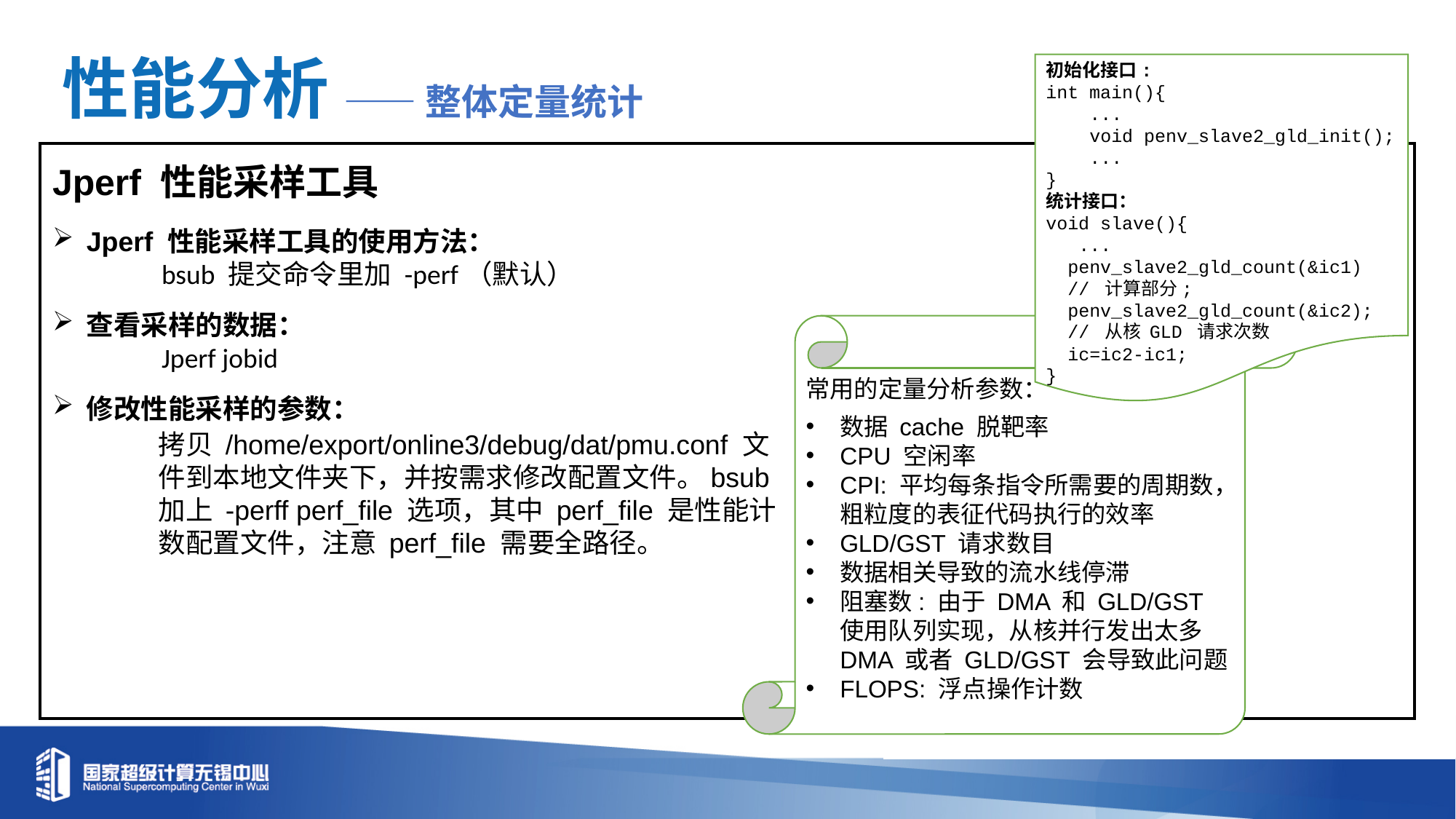

性能分析

初始化接口:
int main(){
    ...
    void penv_slave2_gld_init();
    ...
}
统计接口：
void slave(){
   ...
  penv_slave2_gld_count(&ic1)
  // 计算部分;
  penv_slave2_gld_count(&ic2);
  // 从核 GLD 请求次数
  ic=ic2-ic1;
}

——整体定量统计

Jperf 性能采样工具
Jperf 性能采样工具的使用方法：
	bsub 提交命令里加 -perf（默认）
查看采样的数据：
	Jperf jobid
修改性能采样的参数：
常用的定量分析参数：
数据 cache 脱靶率
CPU 空闲率
CPI: 平均每条指令所需要的周期数，粗粒度的表征代码执行的效率
GLD/GST 请求数目
数据相关导致的流水线停滞
阻塞数: 由于 DMA 和 GLD/GST 使用队列实现，从核并行发出太多 DMA 或者 GLD/GST 会导致此问题
FLOPS: 浮点操作计数
拷贝 /home/export/online3/debug/dat/pmu.conf 文件到本地文件夹下，并按需求修改配置文件。bsub 加上 -perff perf_file 选项，其中 perf_file 是性能计数配置文件，注意 perf_file 需要全路径。